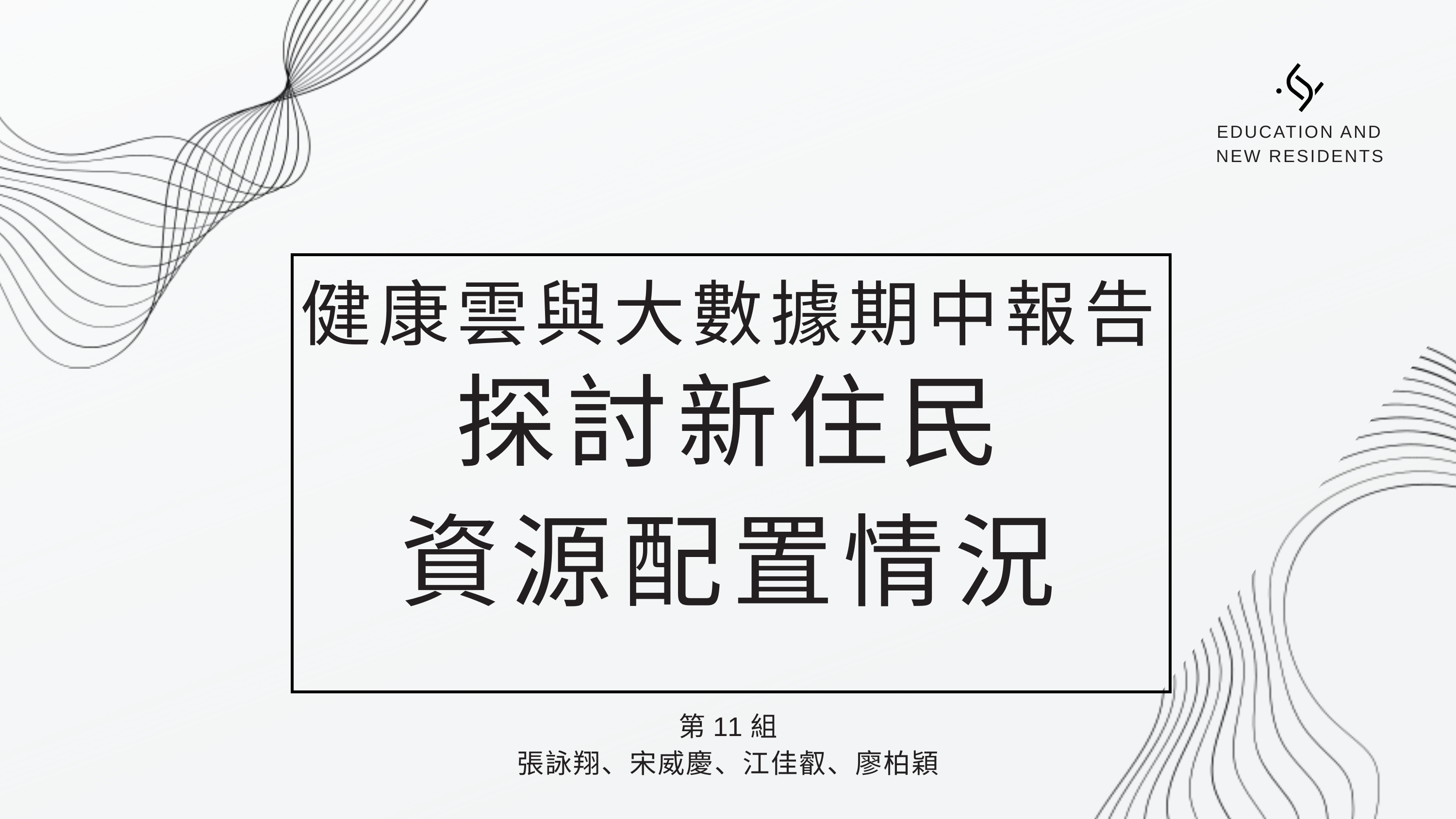

EDUCATION AND NEW RESIDENTS

健康雲與大數據期中報告
探討新住民
資源配置情況

第11組
張詠翔、宋威慶、江佳叡、廖柏穎